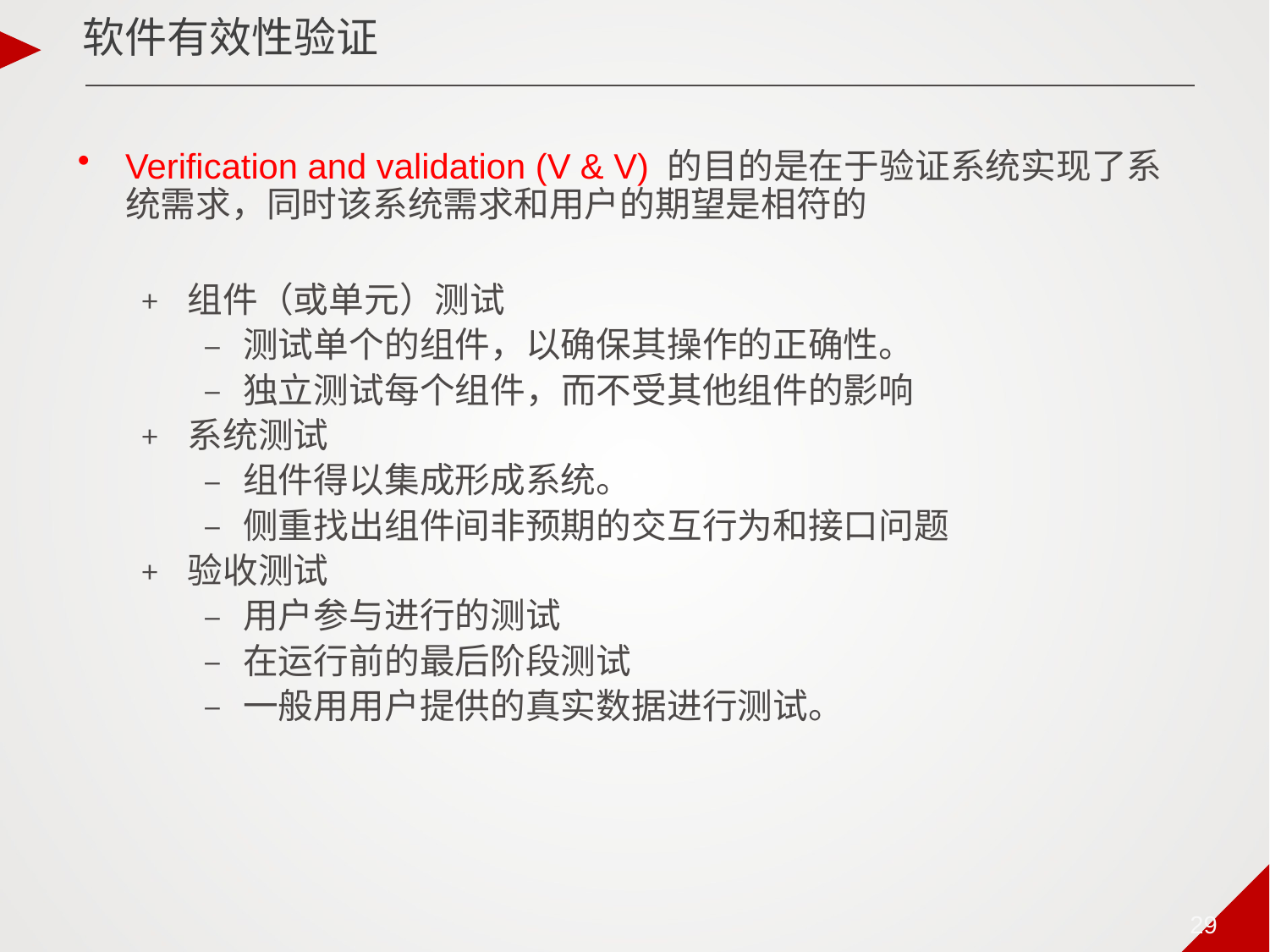

软件有效性验证

Verification and validation (V & V) 的目的是在于验证系统实现了系统需求，同时该系统需求和用户的期望是相符的
组件（或单元）测试
测试单个的组件，以确保其操作的正确性。
独立测试每个组件，而不受其他组件的影响
系统测试
组件得以集成形成系统。
侧重找出组件间非预期的交互行为和接口问题
验收测试
用户参与进行的测试
在运行前的最后阶段测试
一般用用户提供的真实数据进行测试。